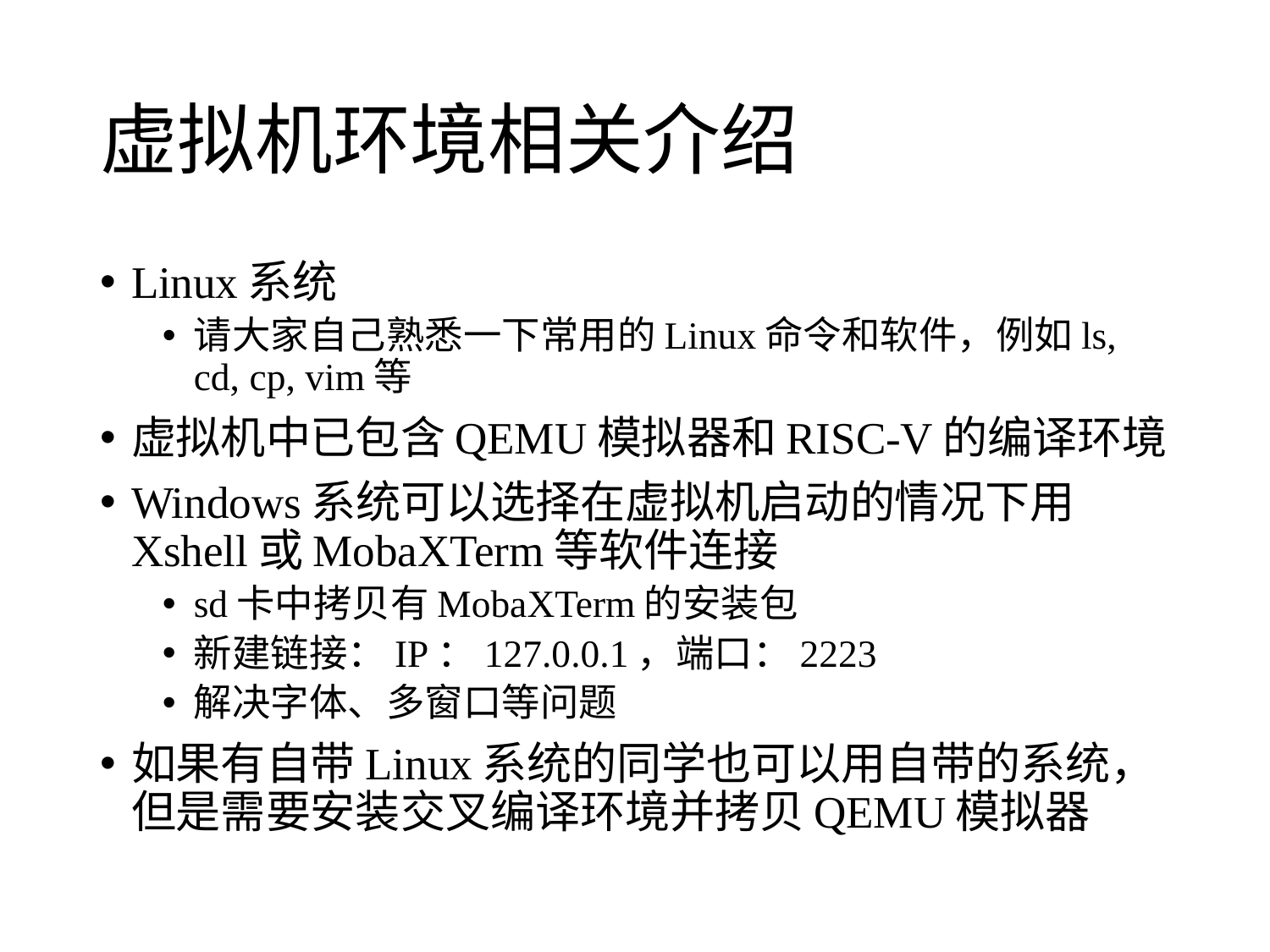

# 虚拟机环境相关介绍
Linux系统
请大家自己熟悉一下常用的Linux命令和软件，例如ls, cd, cp, vim等
虚拟机中已包含QEMU模拟器和RISC-V的编译环境
Windows系统可以选择在虚拟机启动的情况下用Xshell或MobaXTerm等软件连接
sd卡中拷贝有MobaXTerm的安装包
新建链接：IP：127.0.0.1，端口：2223
解决字体、多窗口等问题
如果有自带Linux系统的同学也可以用自带的系统，但是需要安装交叉编译环境并拷贝QEMU模拟器